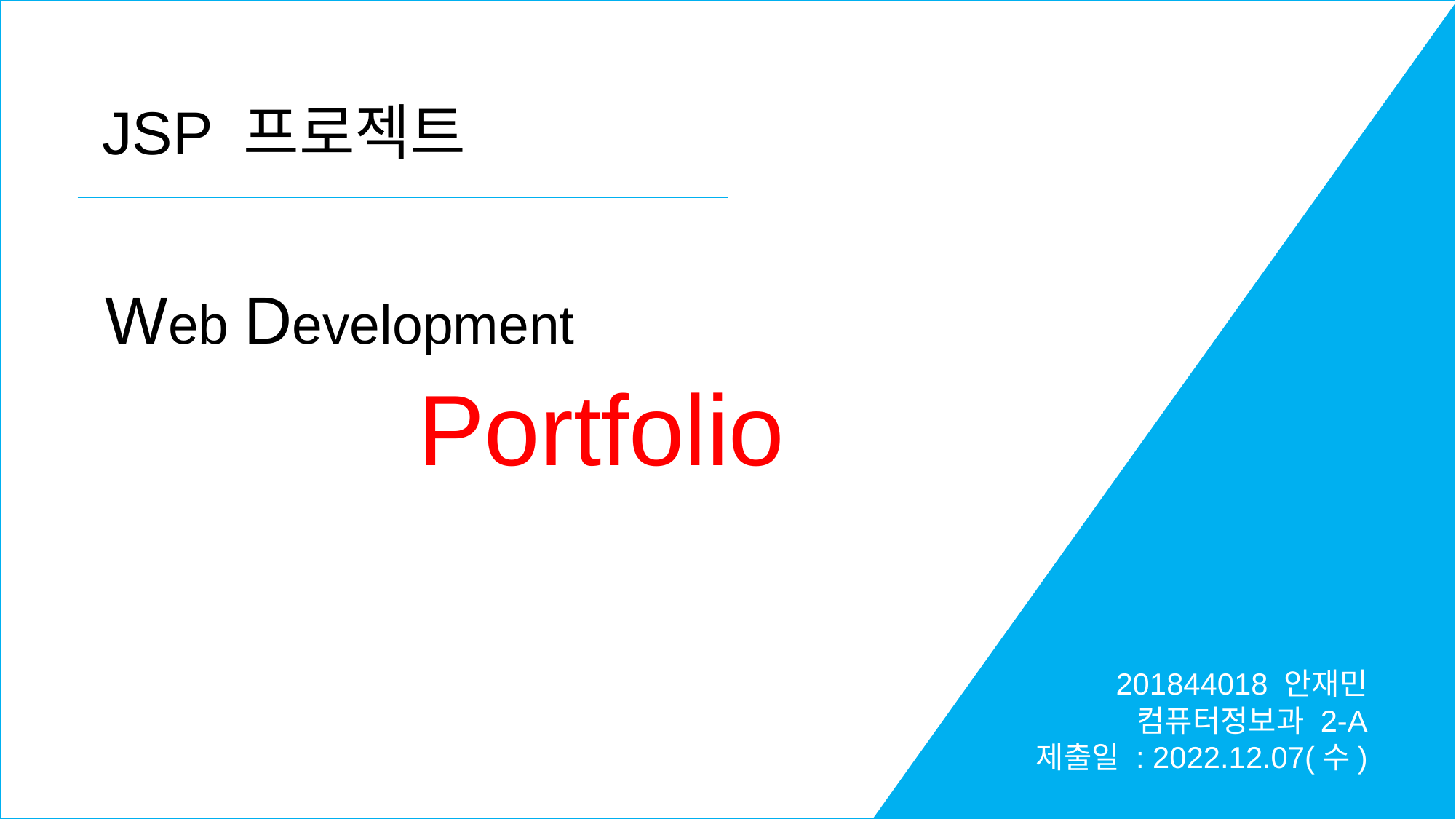

JSP 프로젝트
Web Development

		      Portfolio
201844018 안재민
컴퓨터정보과 2-A
제출일 : 2022.12.07(수)